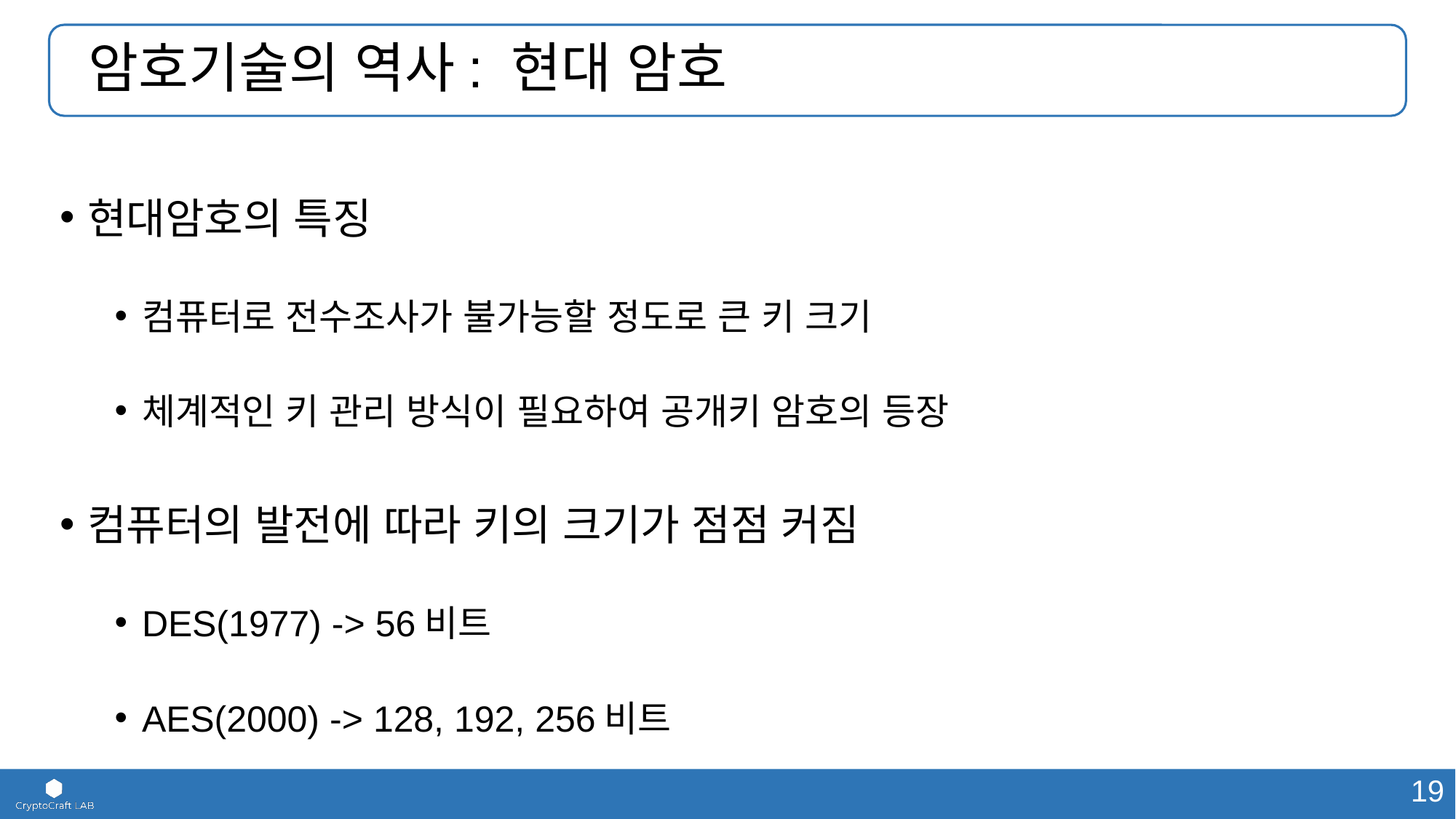

# 암호기술의 역사: 현대 암호
현대암호의 특징
컴퓨터로 전수조사가 불가능할 정도로 큰 키 크기
체계적인 키 관리 방식이 필요하여 공개키 암호의 등장
컴퓨터의 발전에 따라 키의 크기가 점점 커짐
DES(1977) -> 56비트
AES(2000) -> 128, 192, 256비트